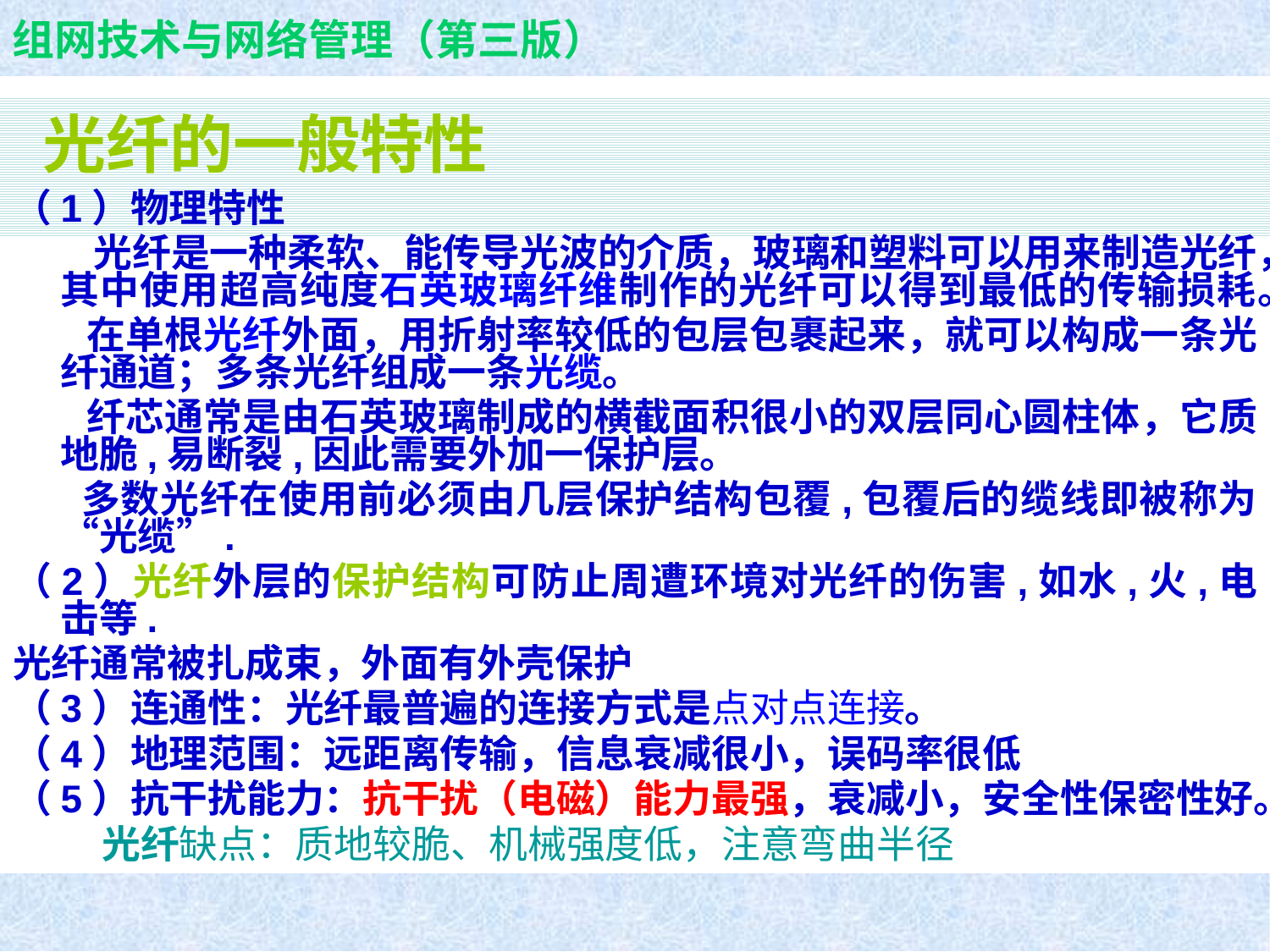

# 光纤的一般特性
（1）物理特性
        光纤是一种柔软、能传导光波的介质，玻璃和塑料可以用来制造光纤，其中使用超高纯度石英玻璃纤维制作的光纤可以得到最低的传输损耗。
       在单根光纤外面，用折射率较低的包层包裹起来，就可以构成一条光纤通道；多条光纤组成一条光缆。
       纤芯通常是由石英玻璃制成的横截面积很小的双层同心圆柱体，它质地脆,易断裂,因此需要外加一保护层。
      多数光纤在使用前必须由几层保护结构包覆,包覆后的缆线即被称为“光缆”.
（2）光纤外层的保护结构可防止周遭环境对光纤的伤害,如水,火,电击等.
光纤通常被扎成束，外面有外壳保护
（3）连通性：光纤最普遍的连接方式是点对点连接。
（4）地理范围：远距离传输，信息衰减很小，误码率很低
（5）抗干扰能力：抗干扰（电磁）能力最强，衰减小，安全性保密性好。
         光纤缺点：质地较脆、机械强度低，注意弯曲半径